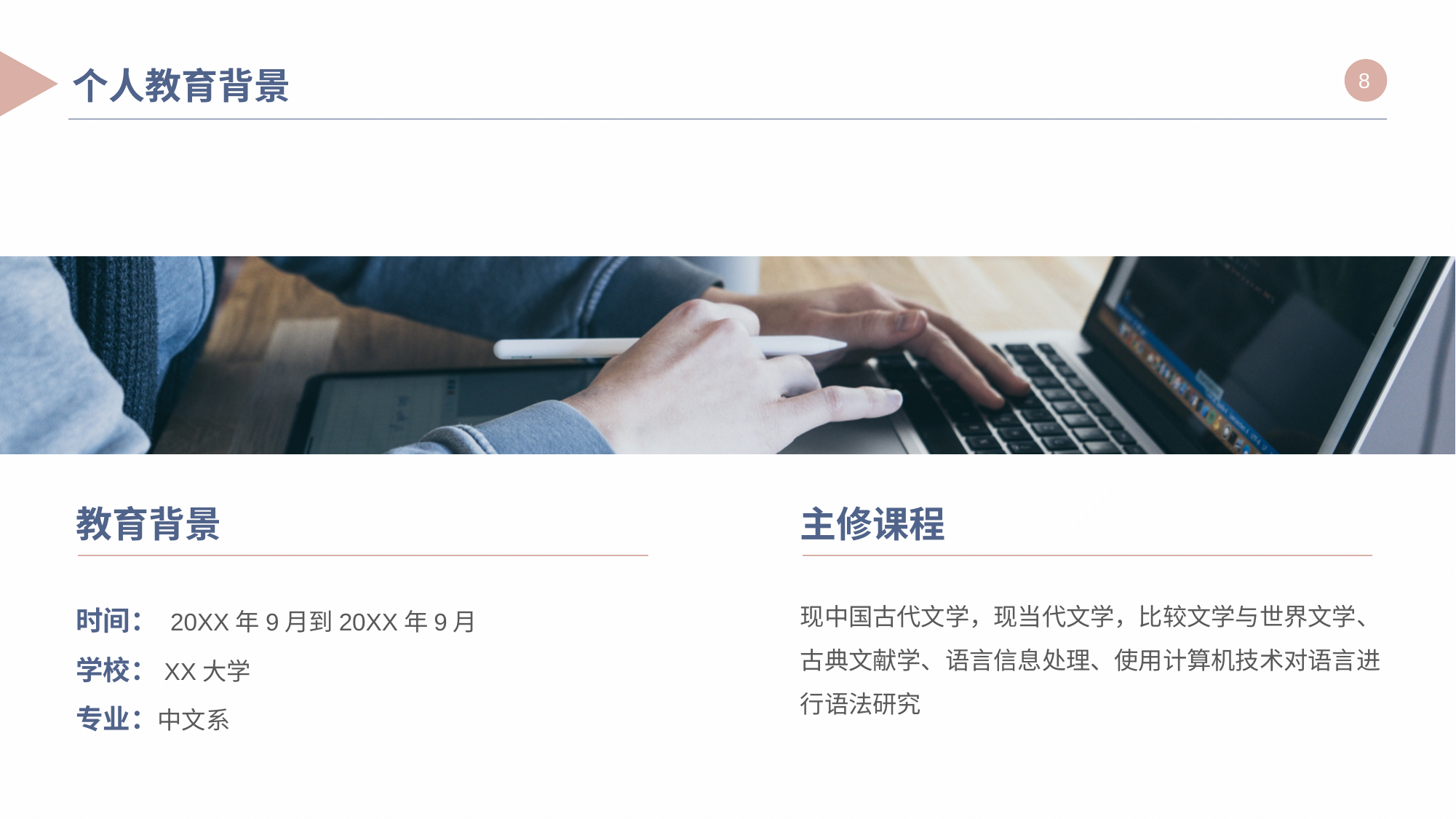

个人教育背景

主修课程
现中国古代文学，现当代文学，比较文学与世界文学、古典文献学、语言信息处理、使用计算机技术对语言进行语法研究
教育背景
时间： 20XX年9月到20XX年9月
学校：XX大学
专业：中文系